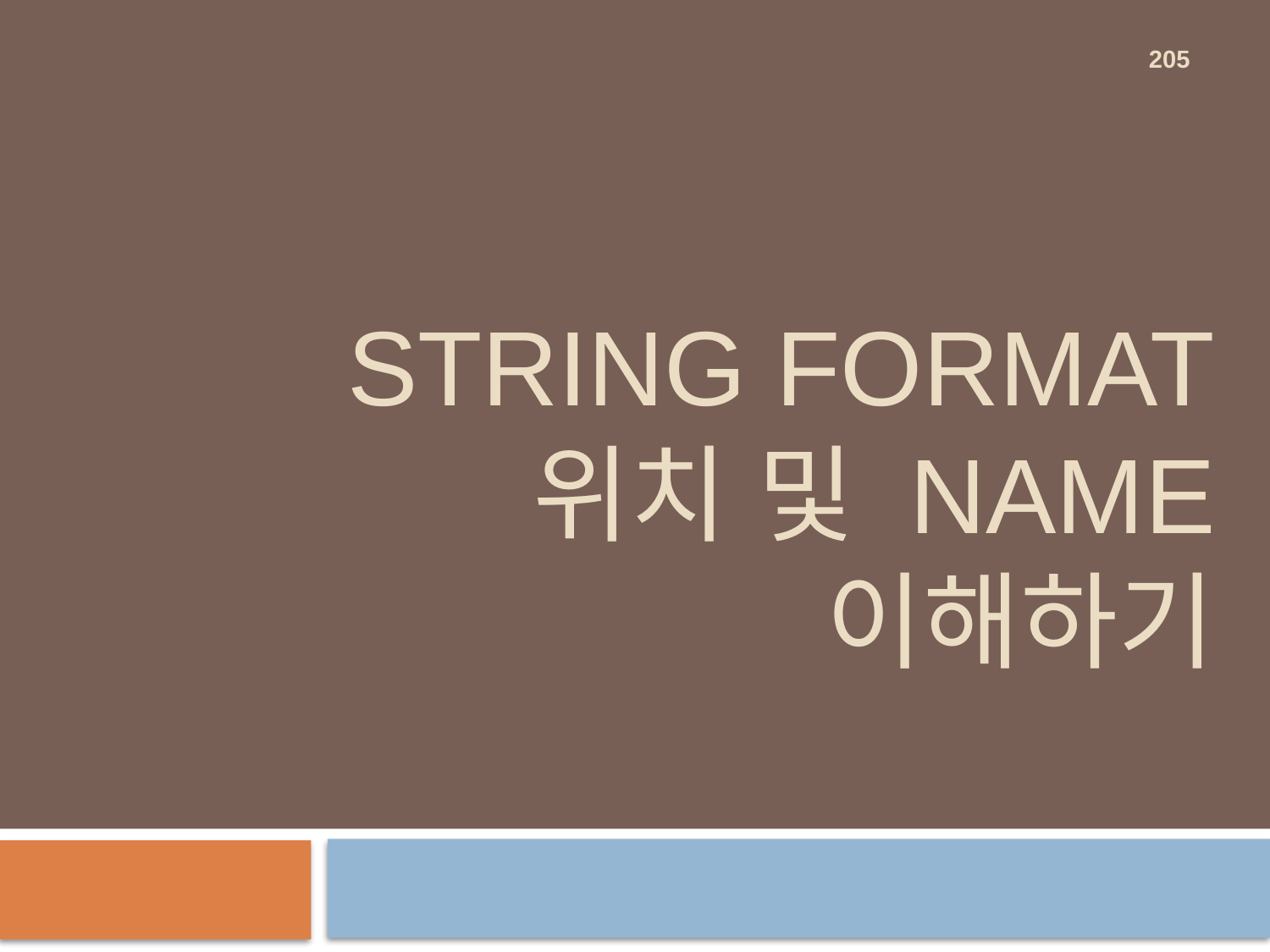

205
# String format 위치 및 name 이해하기